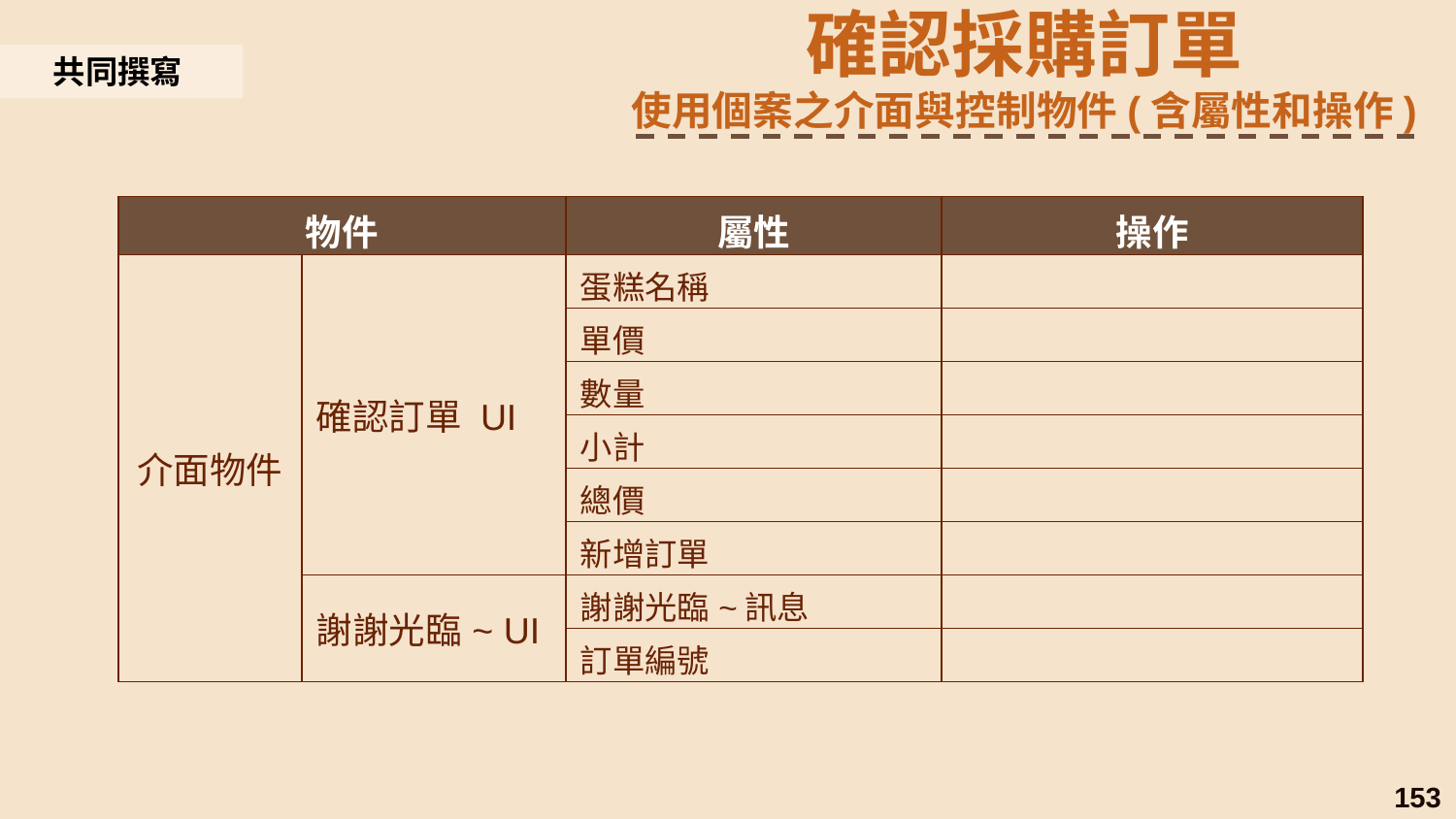

確認採購訂單
使用個案之介面與控制物件(含屬性和操作)

共同撰寫
| 物件 |  | 屬性 | 操作 |
| --- | --- | --- | --- |
| 介面物件 | 確認訂單 UI | 蛋糕名稱 |  |
|  |  | 單價 |  |
|  |  | 數量 |  |
|  |  | 小計 |  |
|  |  | 總價 |  |
|  |  | 新增訂單 |  |
|  | 謝謝光臨~ UI | 謝謝光臨~訊息 |  |
|  |  | 訂單編號 |  |
153